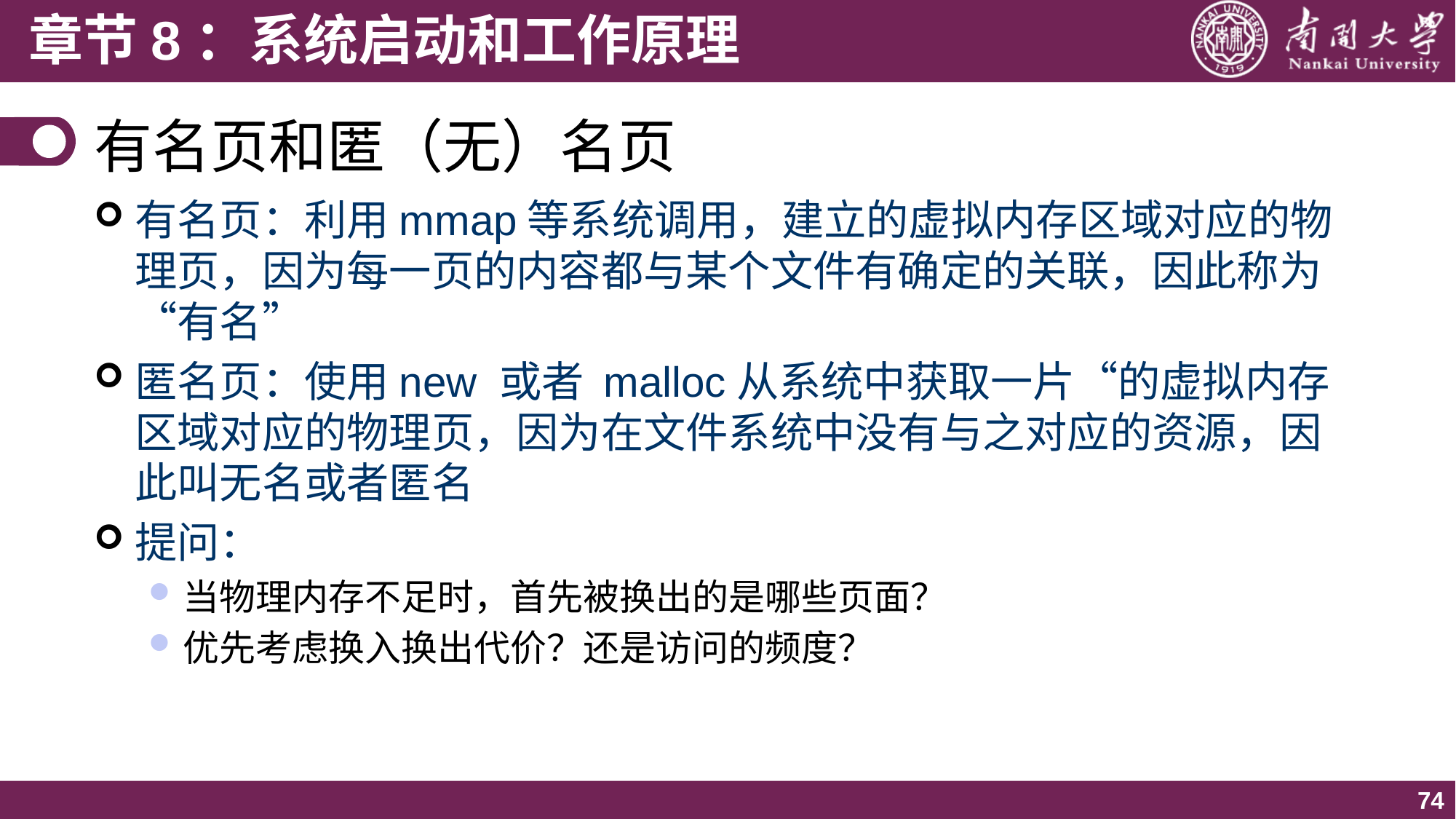

# 有名页和匿（无）名页
有名页：利用mmap等系统调用，建立的虚拟内存区域对应的物理页，因为每一页的内容都与某个文件有确定的关联，因此称为“有名”
匿名页：使用new 或者 malloc从系统中获取一片“的虚拟内存区域对应的物理页，因为在文件系统中没有与之对应的资源，因此叫无名或者匿名
提问：
当物理内存不足时，首先被换出的是哪些页面？
优先考虑换入换出代价？还是访问的频度？
74